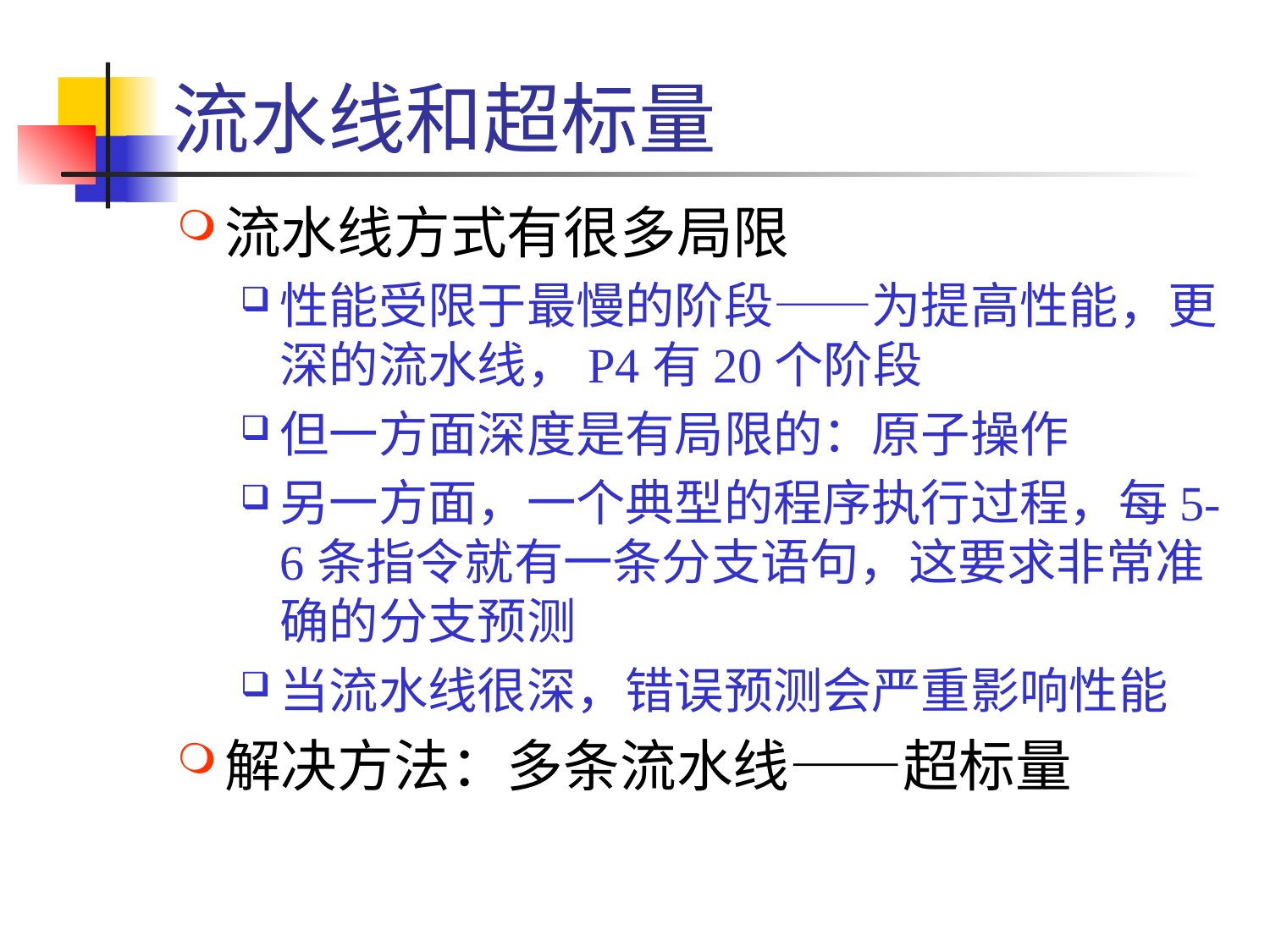

# 流水线和超标量
流水线方式有很多局限
性能受限于最慢的阶段——为提高性能，更深的流水线，P4有20个阶段
但一方面深度是有局限的：原子操作
另一方面，一个典型的程序执行过程，每5-6条指令就有一条分支语句，这要求非常准确的分支预测
当流水线很深，错误预测会严重影响性能
解决方法：多条流水线——超标量